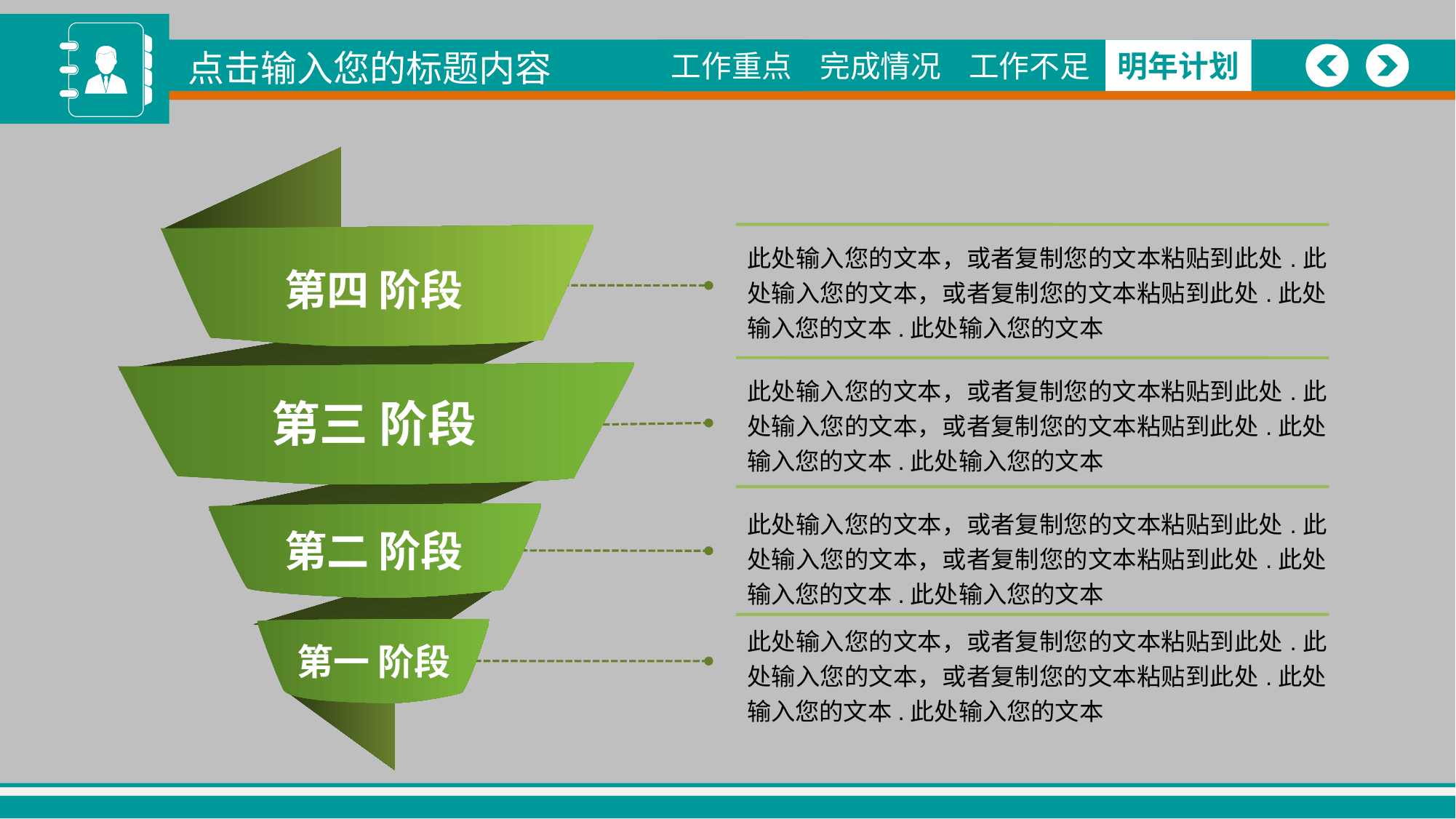

点击输入您的标题内容
图制
工作重点
图形
工作概述
完成情况
完成情况
工作不足
工作不足
明年计划
明年计划

此处输入您的文本，或者复制您的文本粘贴到此处.此处输入您的文本，或者复制您的文本粘贴到此处.此处输入您的文本.此处输入您的文本
第四 阶段

此处输入您的文本，或者复制您的文本粘贴到此处.此处输入您的文本，或者复制您的文本粘贴到此处.此处输入您的文本.此处输入您的文本
第三 阶段

此处输入您的文本，或者复制您的文本粘贴到此处.此处输入您的文本，或者复制您的文本粘贴到此处.此处输入您的文本.此处输入您的文本

第二 阶段

此处输入您的文本，或者复制您的文本粘贴到此处.此处输入您的文本，或者复制您的文本粘贴到此处.此处输入您的文本.此处输入您的文本

第一 阶段

25